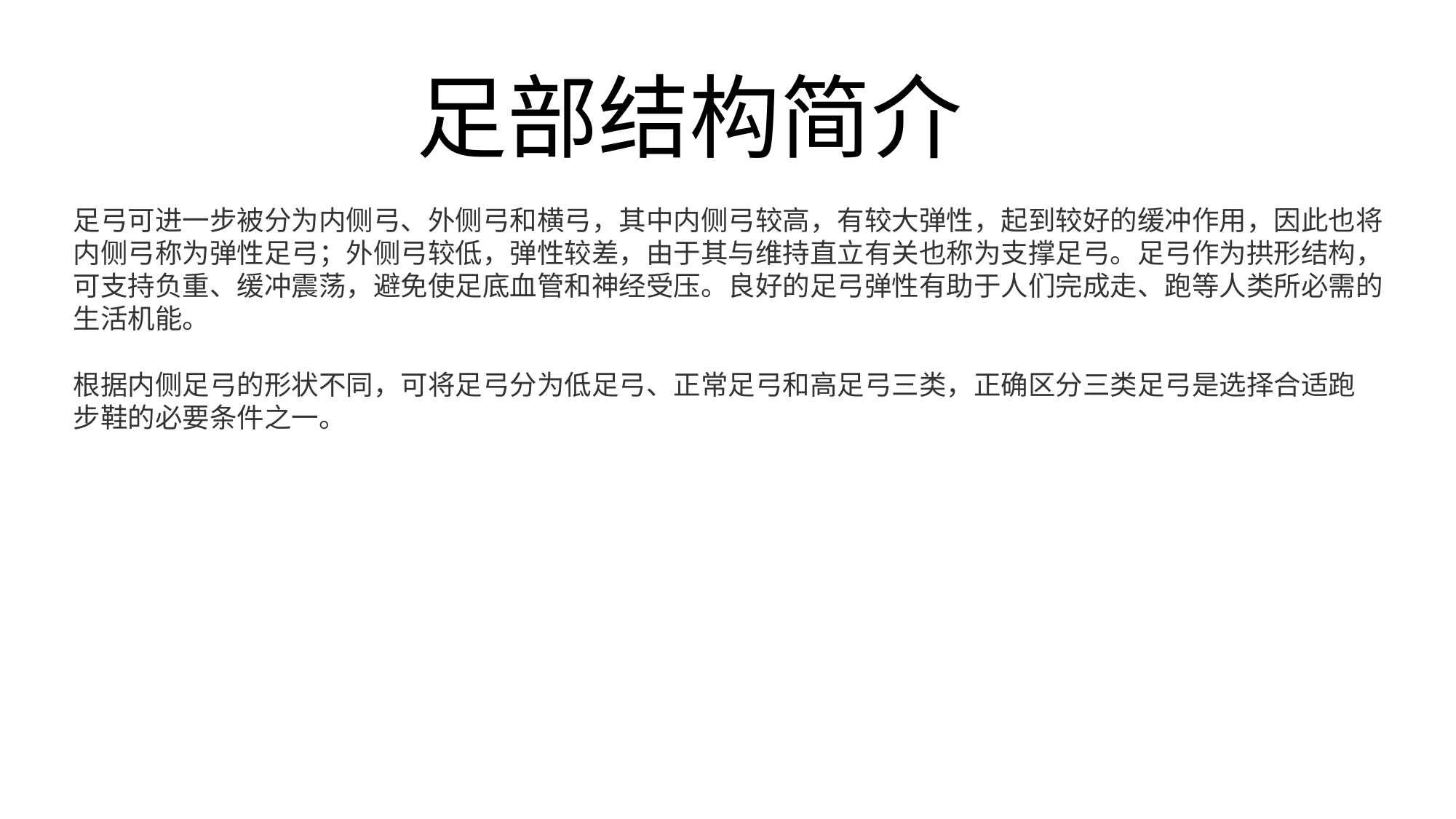

# 足部结构简介
足弓可进一步被分为内侧弓、外侧弓和横弓，其中内侧弓较高，有较大弹性，起到较好的缓冲作用，因此也将内侧弓称为弹性足弓；外侧弓较低，弹性较差，由于其与维持直立有关也称为支撑足弓。足弓作为拱形结构，可支持负重、缓冲震荡，避免使足底血管和神经受压。良好的足弓弹性有助于人们完成走、跑等人类所必需的生活机能。
根据内侧足弓的形状不同，可将足弓分为低足弓、正常足弓和高足弓三类，正确区分三类足弓是选择合适跑步鞋的必要条件之一。